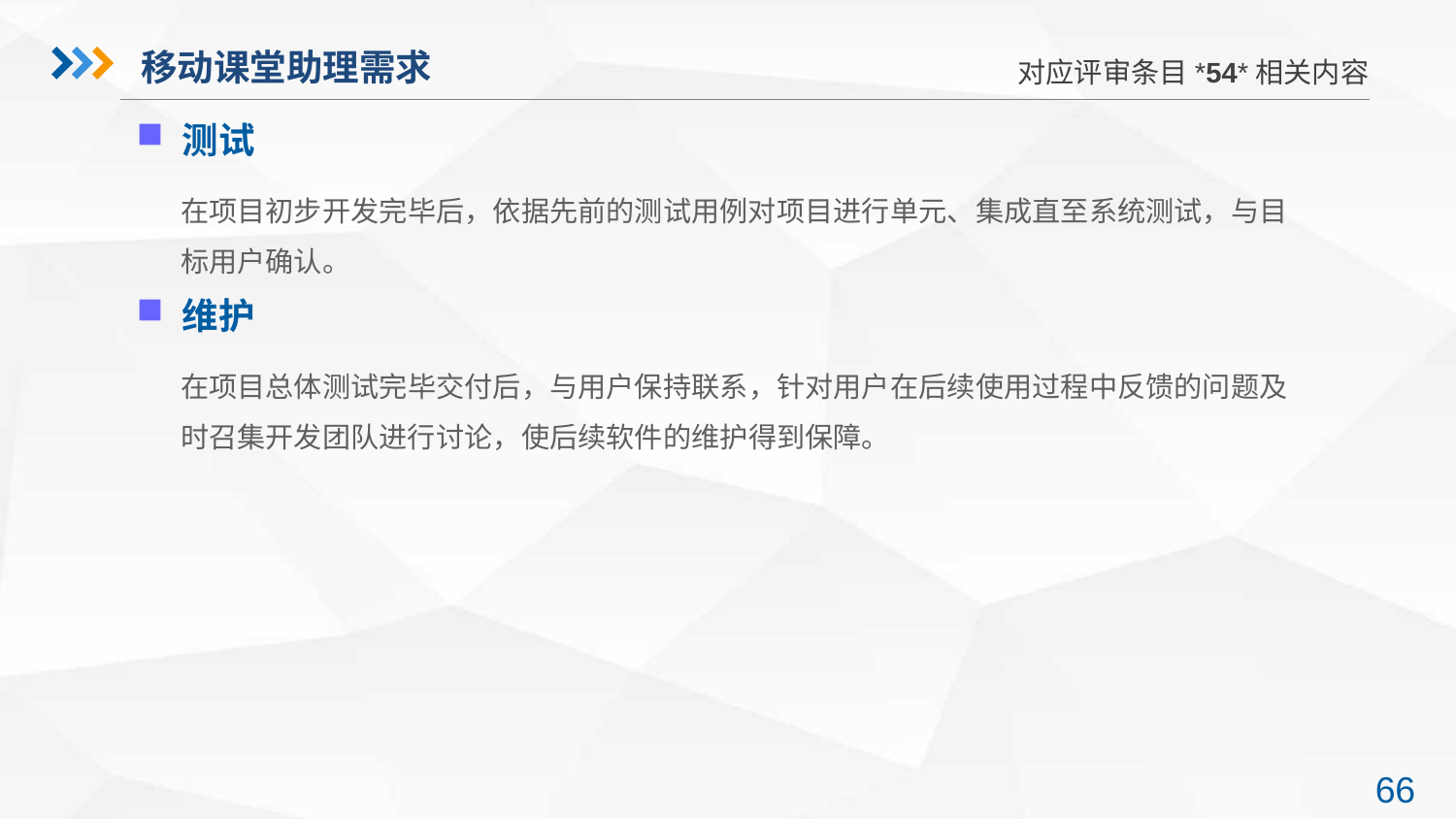

对应评审条目*54*相关内容
移动课堂助理需求
测试
在项目初步开发完毕后，依据先前的测试用例对项目进行单元、集成直至系统测试，与目标用户确认。
维护
在项目总体测试完毕交付后，与用户保持联系，针对用户在后续使用过程中反馈的问题及时召集开发团队进行讨论，使后续软件的维护得到保障。